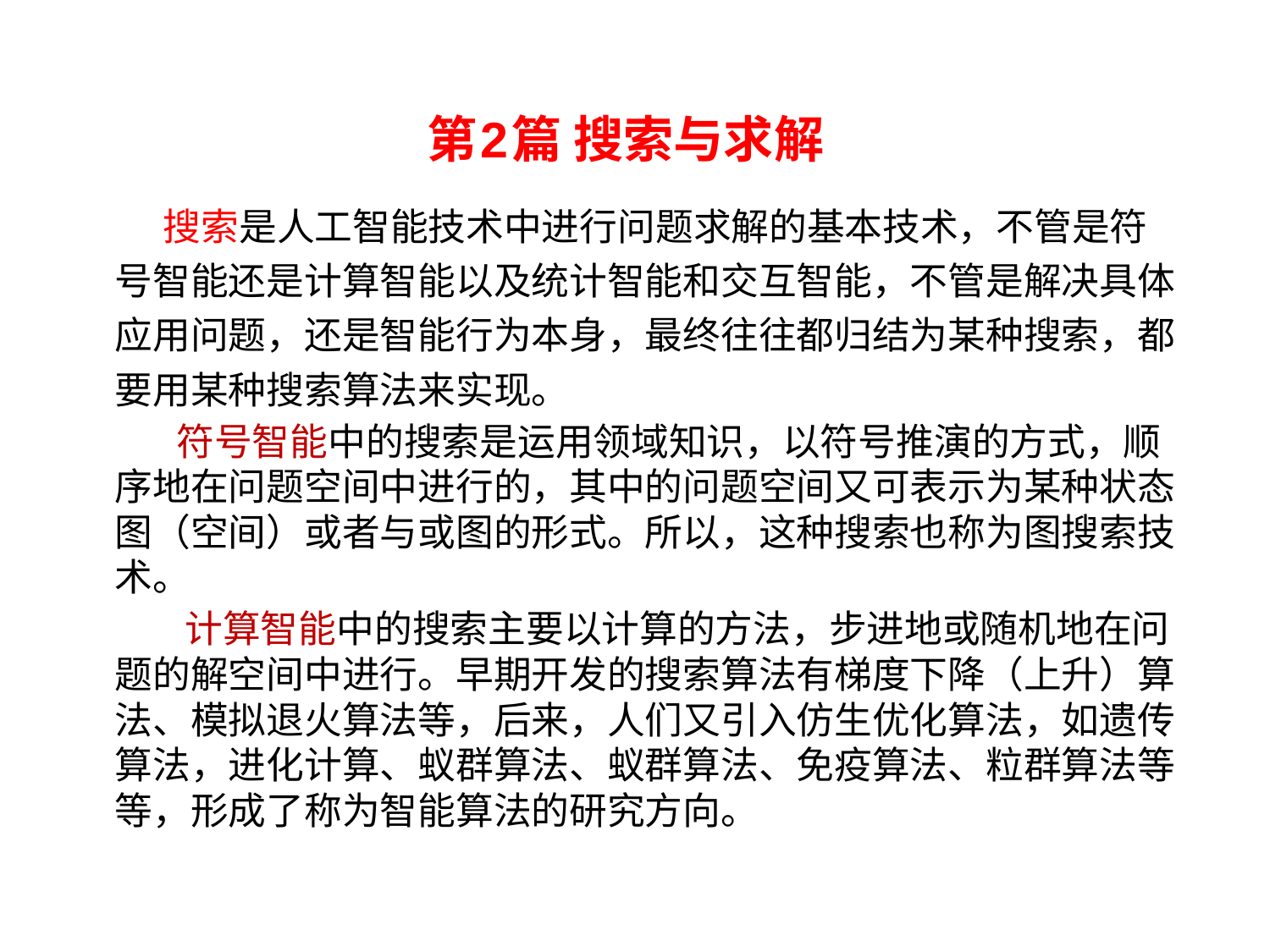

第2篇 搜索与求解

              搜索是人工智能技术中进行问题求解的基本技术，不管是符号智能还是计算智能以及统计智能和交互智能，不管是解决具体应用问题，还是智能行为本身，最终往往都归结为某种搜索，都要用某种搜索算法来实现。
            符号智能中的搜索是运用领域知识，以符号推演的方式，顺序地在问题空间中进行的，其中的问题空间又可表示为某种状态图（空间）或者与或图的形式。所以，这种搜索也称为图搜索技术。
             计算智能中的搜索主要以计算的方法，步进地或随机地在问题的解空间中进行。早期开发的搜索算法有梯度下降（上升）算法、模拟退火算法等，后来，人们又引入仿生优化算法，如遗传算法，进化计算、蚁群算法、蚁群算法、免疫算法、粒群算法等等，形成了称为智能算法的研究方向。